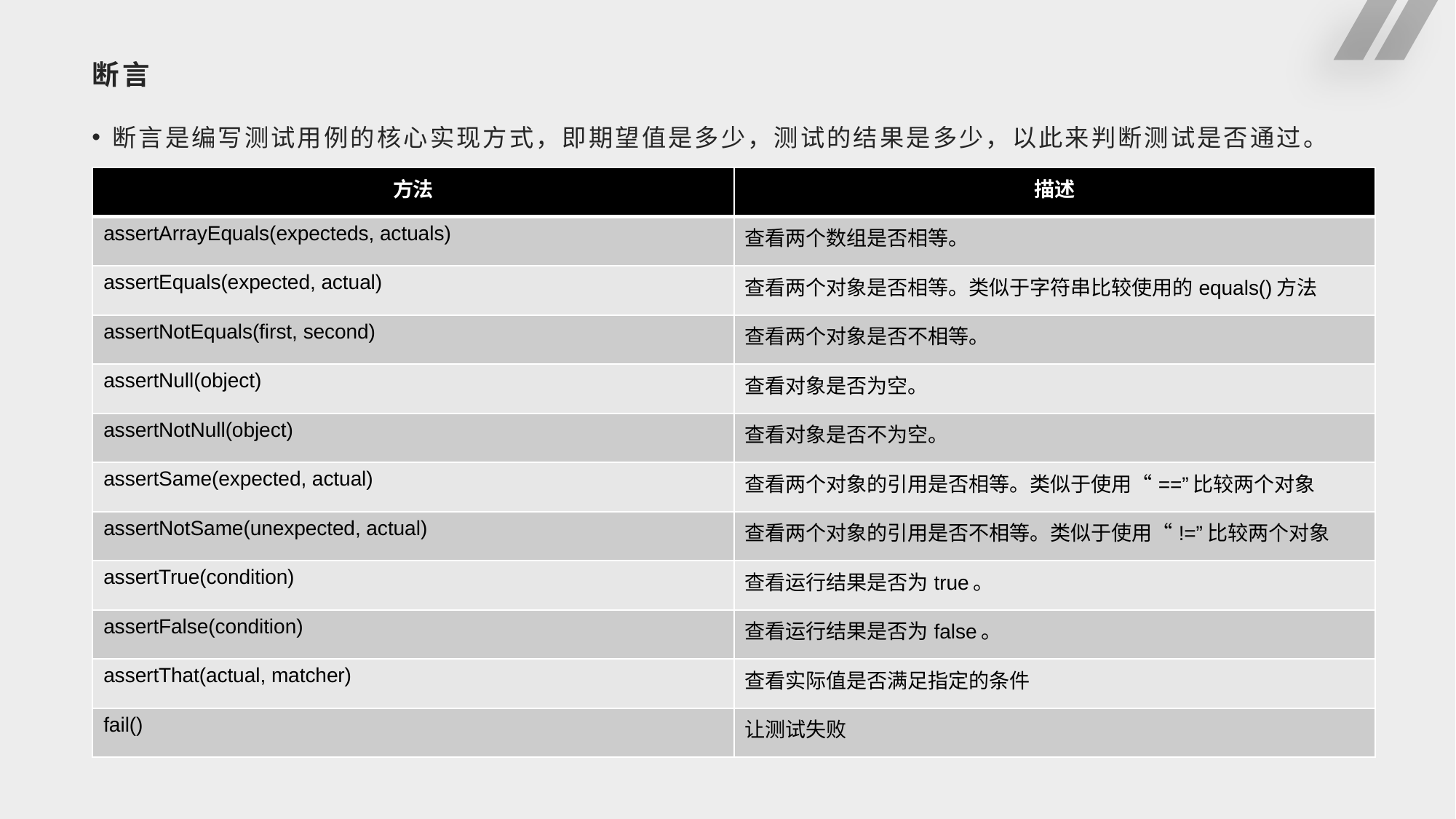

# 断言
断言是编写测试用例的核心实现方式，即期望值是多少，测试的结果是多少，以此来判断测试是否通过。

| 方法 | 描述 |
| --- | --- |
| assertArrayEquals(expecteds, actuals) | 查看两个数组是否相等。 |
| assertEquals(expected, actual) | 查看两个对象是否相等。类似于字符串比较使用的equals()方法 |
| assertNotEquals(first, second) | 查看两个对象是否不相等。 |
| assertNull(object) | 查看对象是否为空。 |
| assertNotNull(object) | 查看对象是否不为空。 |
| assertSame(expected, actual) | 查看两个对象的引用是否相等。类似于使用“==”比较两个对象 |
| assertNotSame(unexpected, actual) | 查看两个对象的引用是否不相等。类似于使用“!=”比较两个对象 |
| assertTrue(condition) | 查看运行结果是否为true。 |
| assertFalse(condition) | 查看运行结果是否为false。 |
| assertThat(actual, matcher) | 查看实际值是否满足指定的条件 |
| fail() | 让测试失败 |